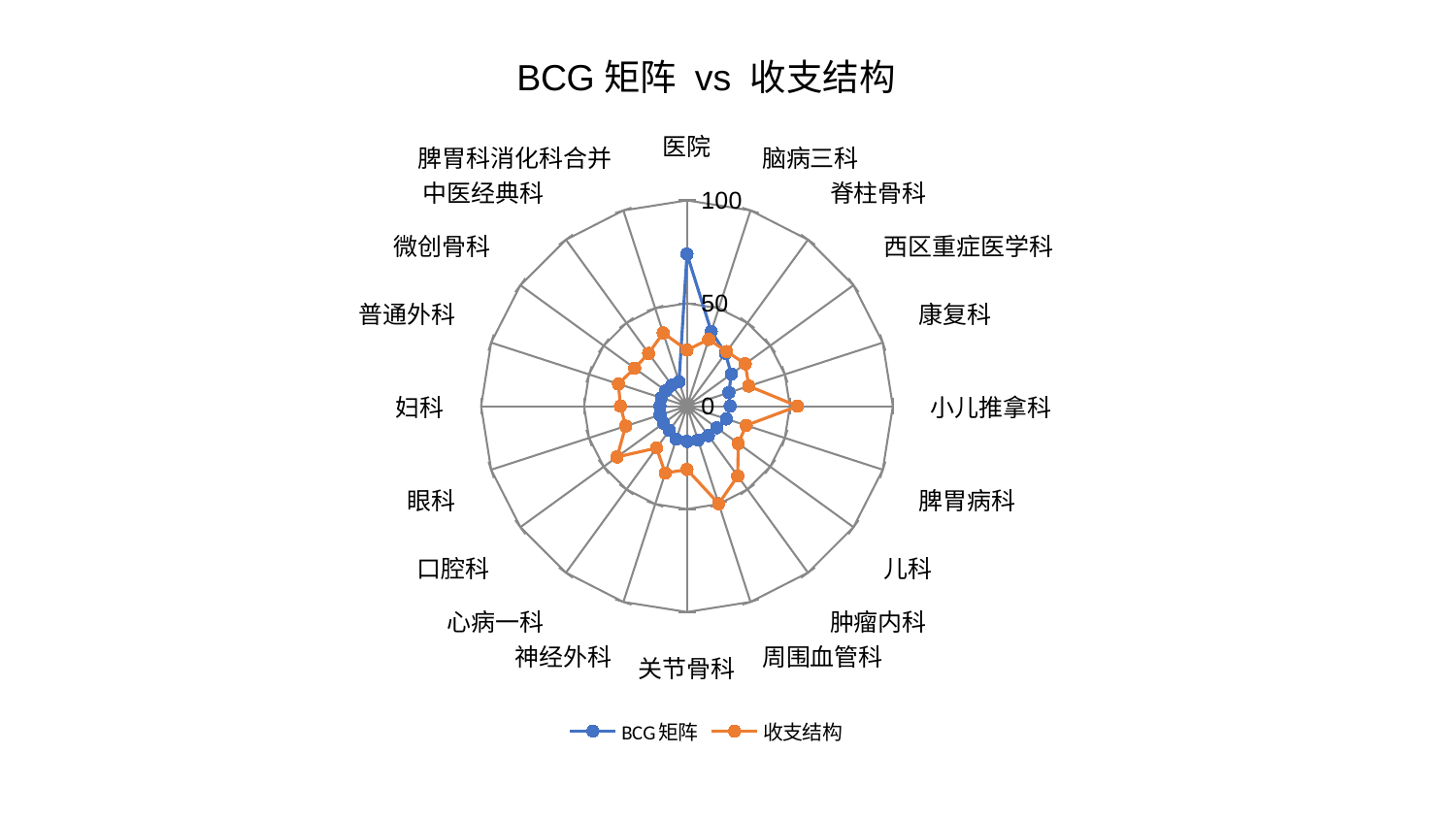

### Chart: BCG矩阵 vs 收支结构

| Category | BCG矩阵 | 收支结构 |
|---|---|---|
| 医院 | 73.91167455659351 | 27.280851034880563 |
| 脑病三科 | 38.200624603567725 | 34.11977826501674 |
| 脊柱骨科 | 31.81446255757083 | 32.83897982649315 |
| 西区重症医学科 | 26.61449357850511 | 35.04002566586095 |
| 康复科 | 21.436446743294795 | 31.5670572167517 |
| 小儿推拿科 | 20.9905178210979 | 53.75782777954685 |
| 脾胃病科 | 20.159615360103437 | 30.26831704856239 |
| 儿科 | 17.848290726079057 | 30.791855863118716 |
| 肿瘤内科 | 17.682074187757188 | 41.98030429329392 |
| 周围血管科 | 17.334239053465673 | 49.8436470065473 |
| 关节骨科 | 17.12059571239579 | 30.771292016358903 |
| 神经外科 | 16.86165557078275 | 34.16947416140049 |
| 心病一科 | 14.546639907994628 | 25.133671252860793 |
| 口腔科 | 14.06762589050694 | 41.97897768764514 |
| 眼科 | 13.761572113852317 | 31.309393075762344 |
| 妇科 | 13.156249438531999 | 32.315113572028864 |
| 普通外科 | 13.111619555397501 | 35.02053785237552 |
| 微创骨科 | 12.732791772193693 | 31.447907633834518 |
| 中医经典科 | 12.629067421584137 | 31.706669665279694 |
| 脾胃科消化科合并 | 12.54887935149368 | 37.42929650957979 |
83